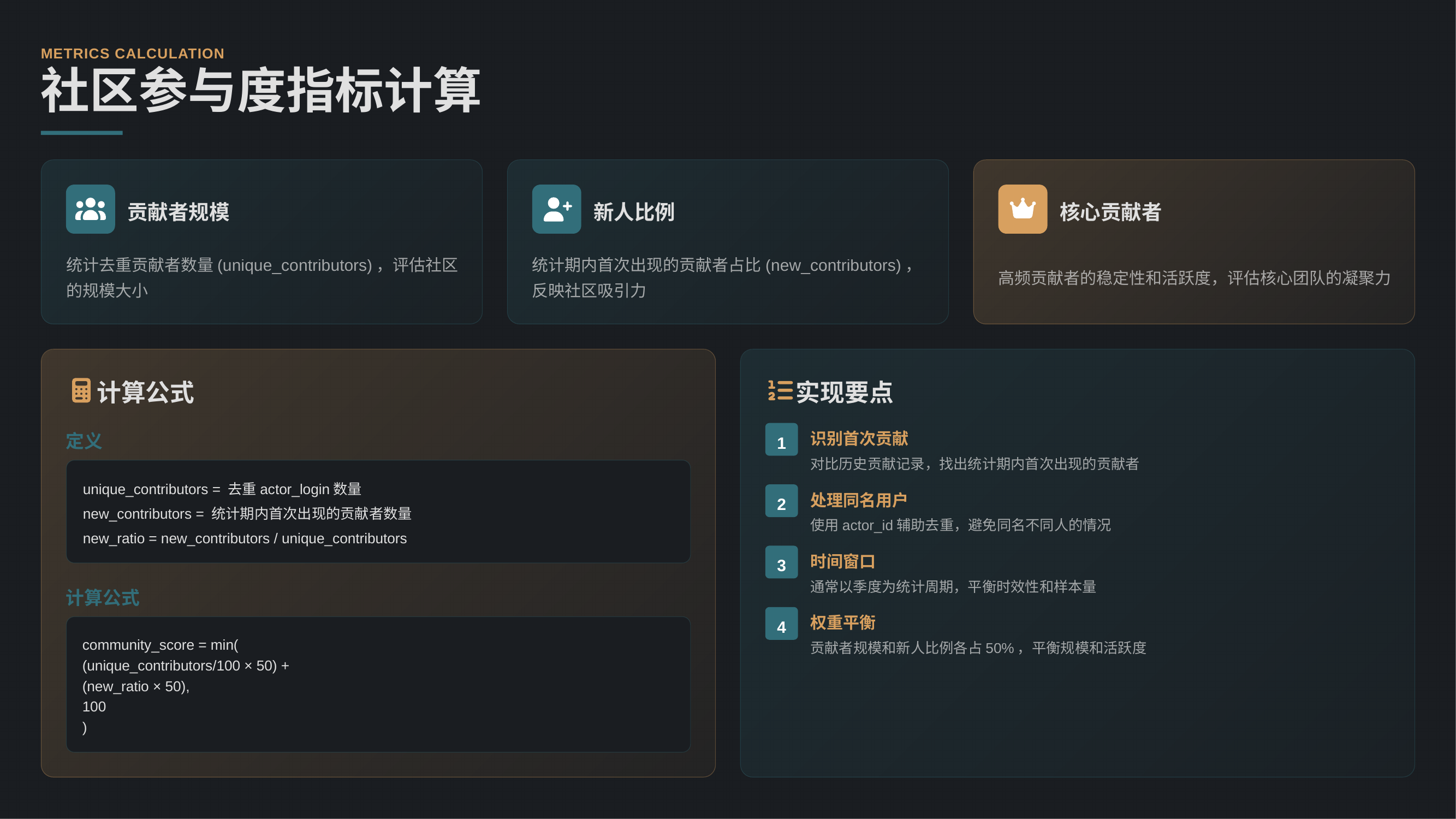

METRICS CALCULATION
社区参与度指标计算

贡献者规模
新人比例
核心贡献者

统计去重贡献者数量(unique_contributors)，评估社区的规模大小
统计期内首次出现的贡献者占比(new_contributors)，反映社区吸引力
高频贡献者的稳定性和活跃度，评估核心团队的凝聚力

计算公式
实现要点

定义
1

识别首次贡献
对比历史贡献记录，找出统计期内首次出现的贡献者

unique_contributors = 去重actor_login数量
2

处理同名用户
new_contributors = 统计期内首次出现的贡献者数量
使用actor_id辅助去重，避免同名不同人的情况
new_ratio = new_contributors / unique_contributors
3

时间窗口
通常以季度为统计周期，平衡时效性和样本量
计算公式
4

权重平衡
community_score = min(
(unique_contributors/100 × 50) +
(new_ratio × 50),
100
)

贡献者规模和新人比例各占50%，平衡规模和活跃度